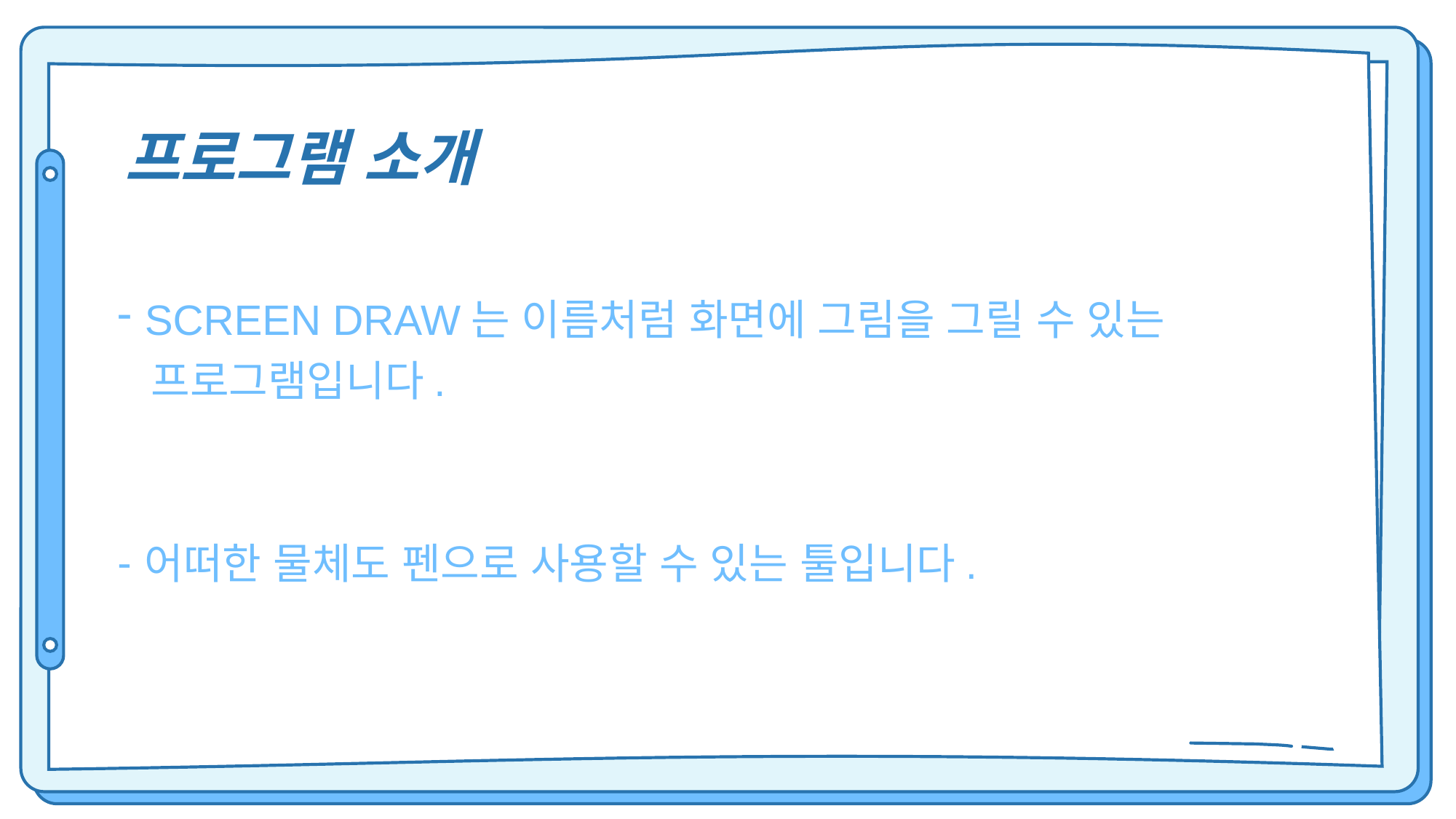

프로그램 소개

SCREEN DRAW는 이름처럼 화면에 그림을 그릴 수 있는
  프로그램입니다.

어떠한 물체도 펜으로 사용할 수 있는 툴입니다.